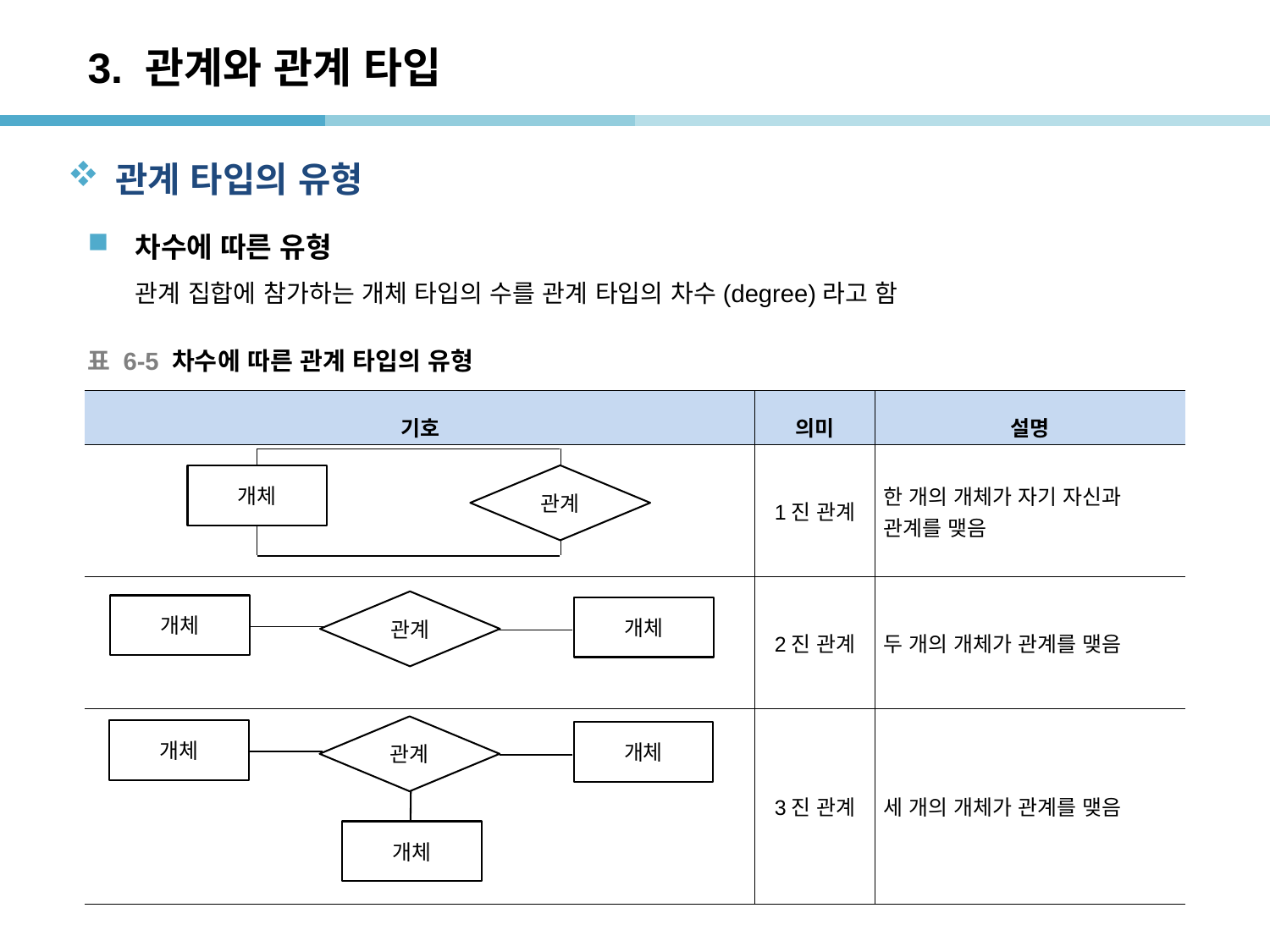

# 3. 관계와 관계 타입
관계 타입의 유형
차수에 따른 유형
	관계 집합에 참가하는 개체 타입의 수를 관계 타입의 차수(degree)라고 함
표 6-5 차수에 따른 관계 타입의 유형
| 기호 | 의미 | 설명 |
| --- | --- | --- |
|  | 1진 관계 | 한 개의 개체가 자기 자신과 관계를 맺음 |
|  | 2진 관계 | 두 개의 개체가 관계를 맺음 |
|  | 3진 관계 | 세 개의 개체가 관계를 맺음 |
관계
개체
관계
개체
개체
관계
개체
개체
개체